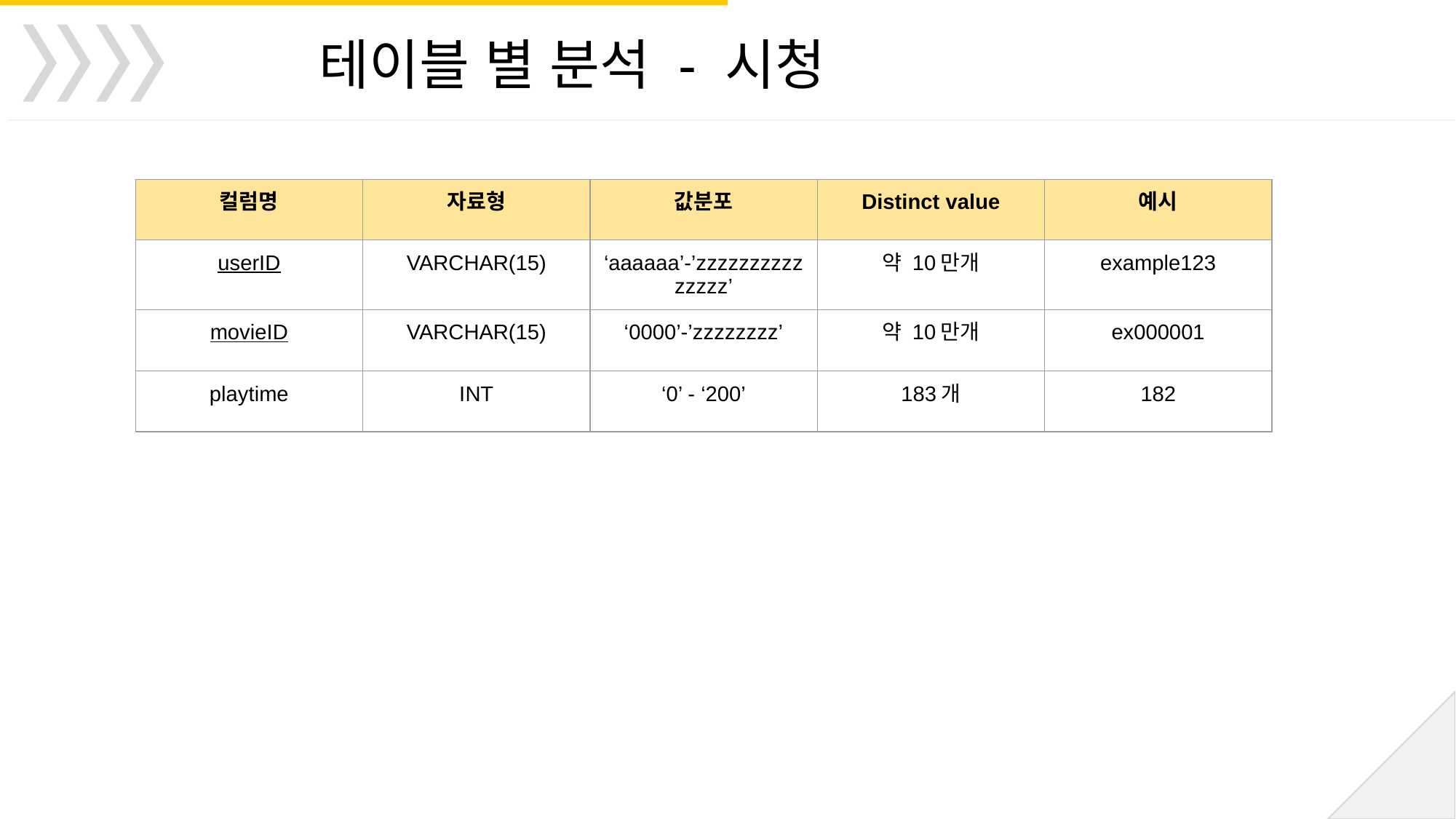

테이블 별 분석 - 시청

| 컬럼명 | 자료형 | 값분포 | Distinct value | 예시 |
| --- | --- | --- | --- | --- |
| userID | VARCHAR(15) | ‘aaaaaa’-’zzzzzzzzzzzzzzz’ | 약 10만개 | example123 |
| movieID | VARCHAR(15) | ‘0000’-’zzzzzzzz’ | 약 10만개 | ex000001 |
| playtime | INT | ‘0’ - ‘200’ | 183개 | 182 |